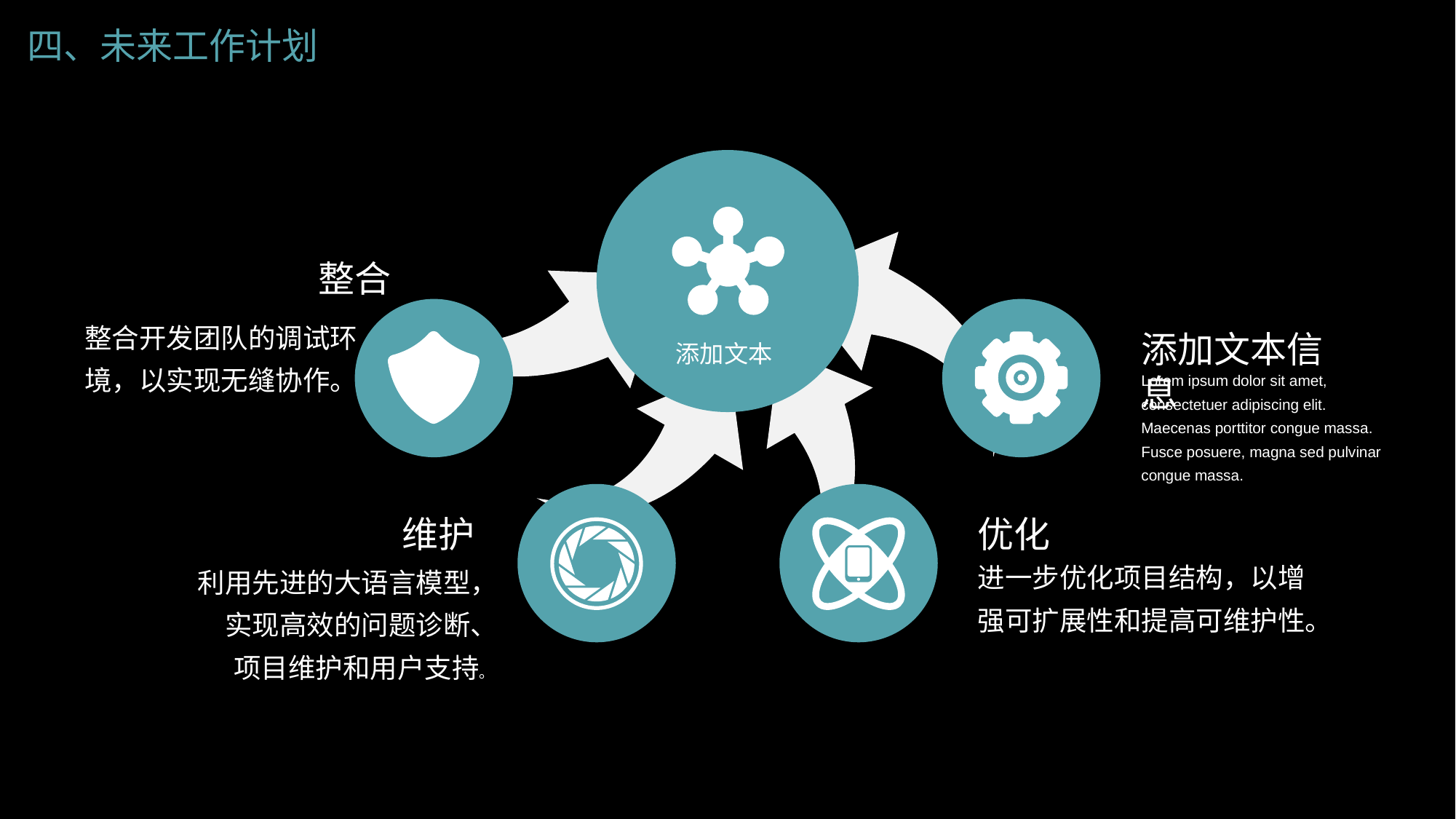

四、未来工作计划

整合

整合开发团队的调试环境，以实现无缝协作。
添加文本信息

添加文本
Lorem ipsum dolor sit amet, consectetuer adipiscing elit. Maecenas porttitor congue massa. Fusce posuere, magna sed pulvinar congue massa.

维护
优化

进一步优化项目结构，以增强可扩展性和提高可维护性。
利用先进的大语言模型，
实现高效的问题诊断、
项目维护和用户支持。